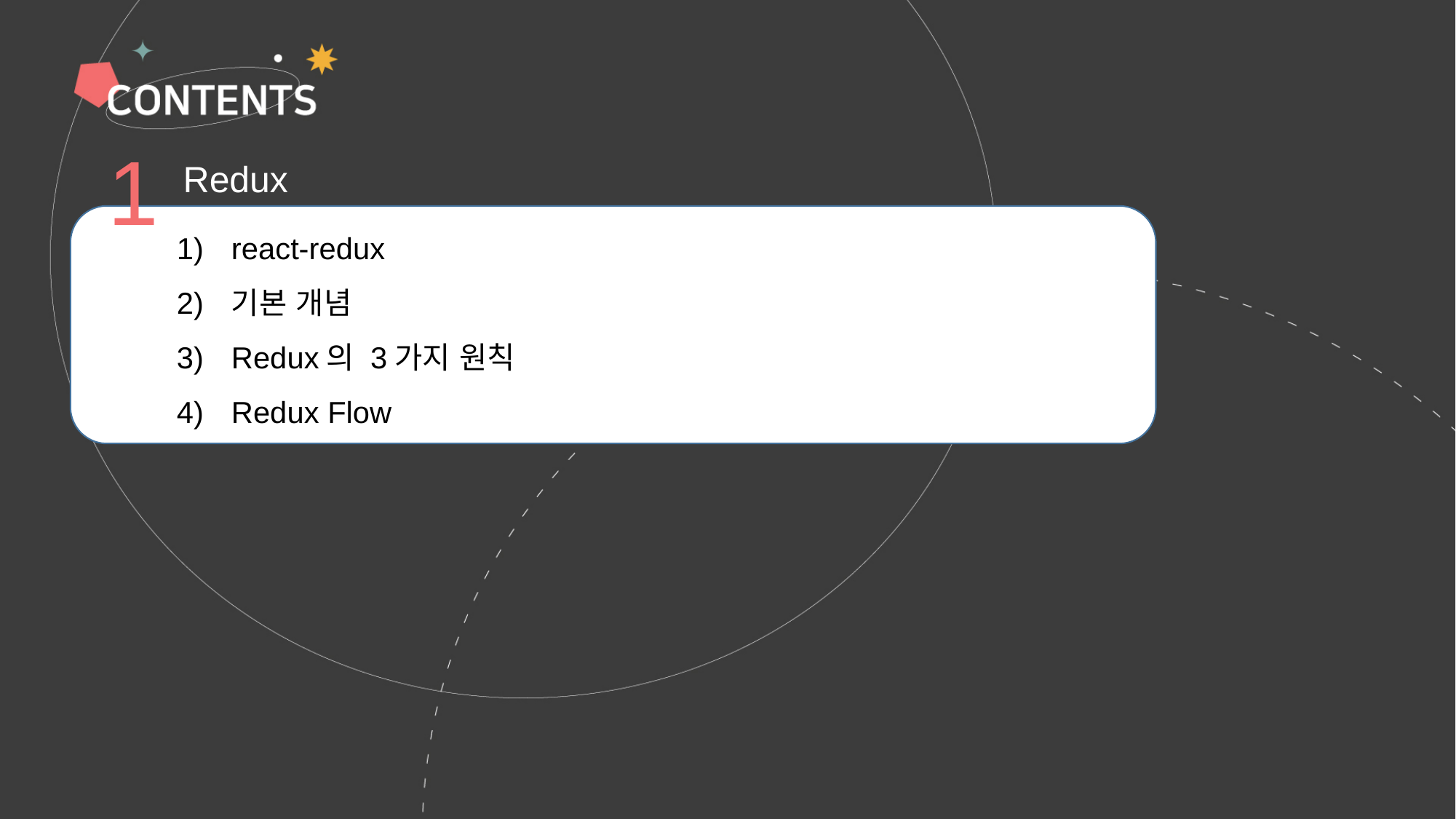

1
Redux
react-redux
기본 개념
Redux의 3가지 원칙
Redux Flow